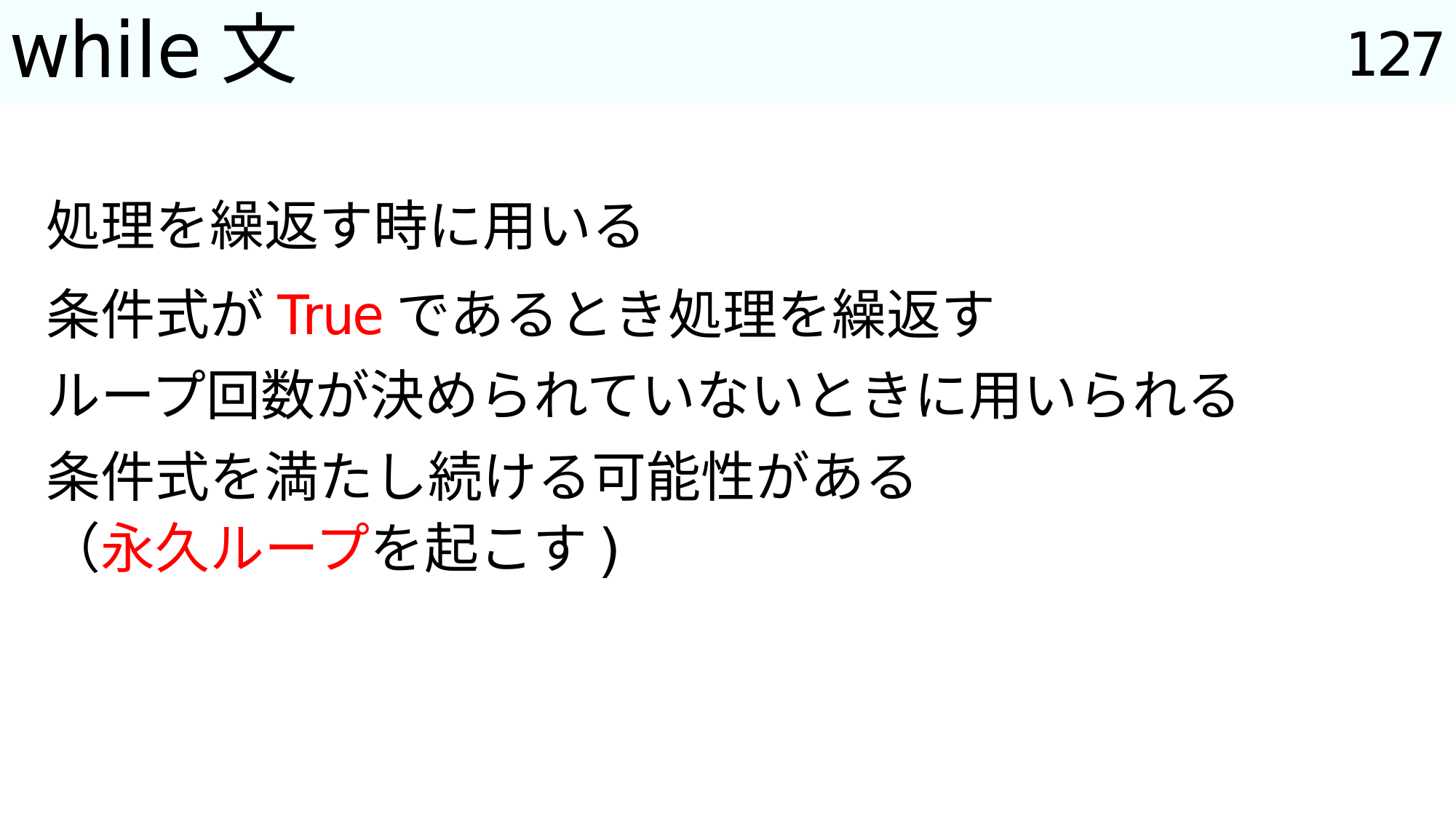

127
# while文
処理を繰返す時に用いる
条件式がTrueであるとき処理を繰返す
ループ回数が決められていないときに用いられる
条件式を満たし続ける可能性がある
（永久ループを起こす)